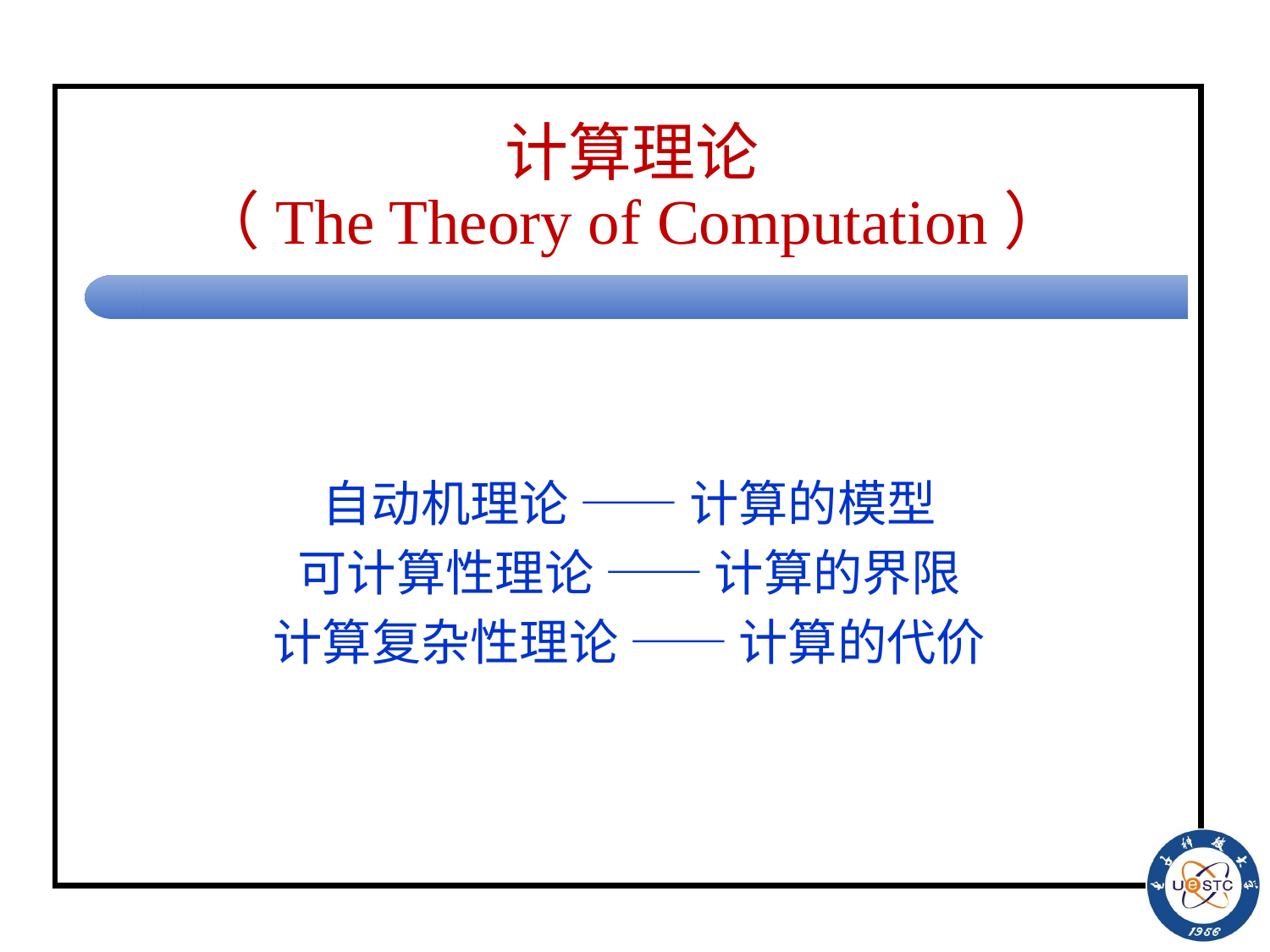

# 计算理论 （The Theory of Computation）

自动机理论 —— 计算的模型
可计算性理论 —— 计算的界限
计算复杂性理论 —— 计算的代价